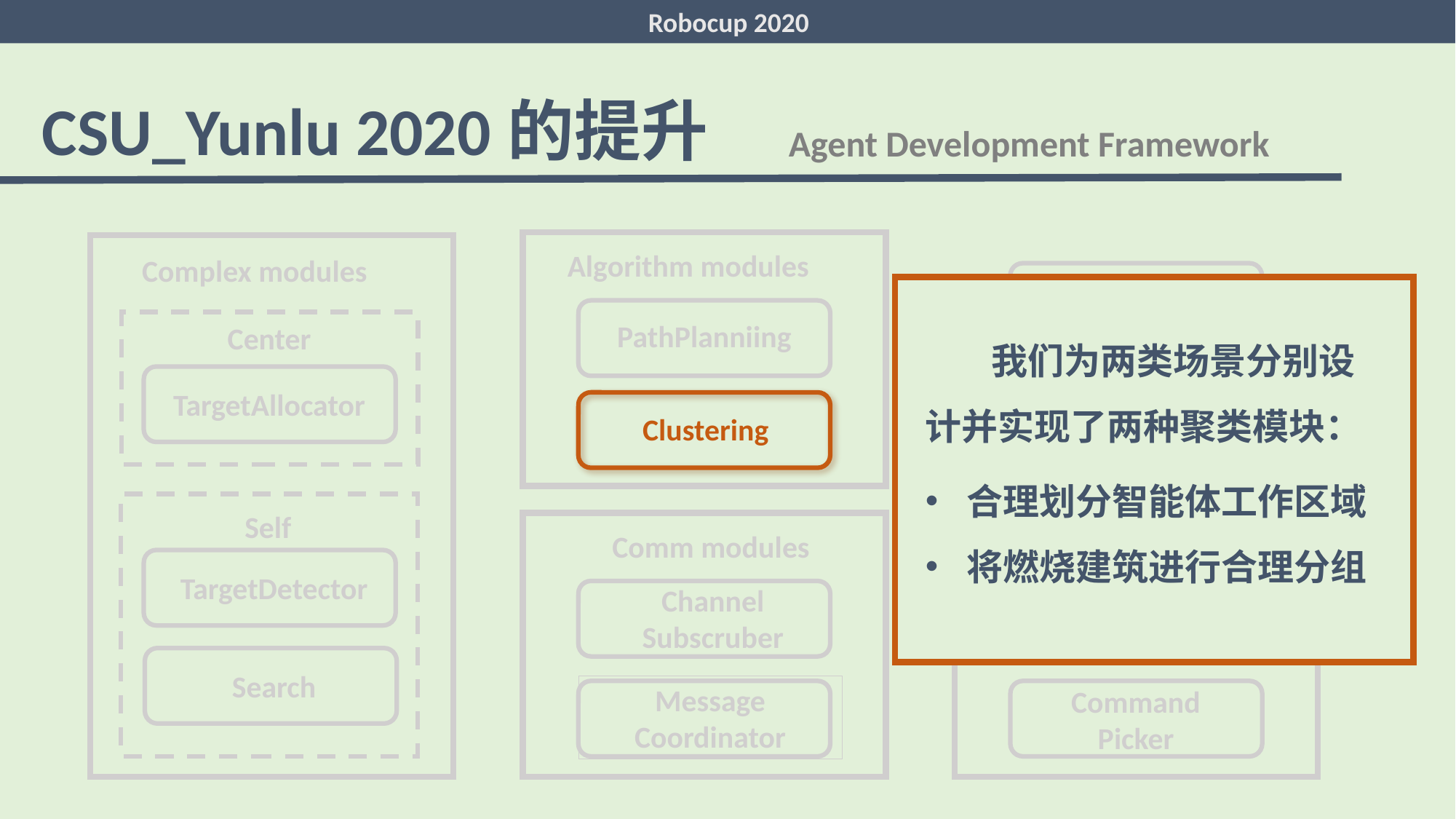

Robocup 2020
CSU_Yunlu 2020的提升
Agent Development Framework

Algorithm modules
Complex modules

ExtAction

       我们为两类场景分别设计并实现了两种聚类模块：
合理划分智能体工作区域
将燃烧建筑进行合理分组

PathPlanniing

Center

TargetAllocator

Tactics
Clustering

Self

Comm modules
Centralized

TargetDetector
Channel
Subscruber
Command
Executor

Search
Message
Coordinator
Command
Picker